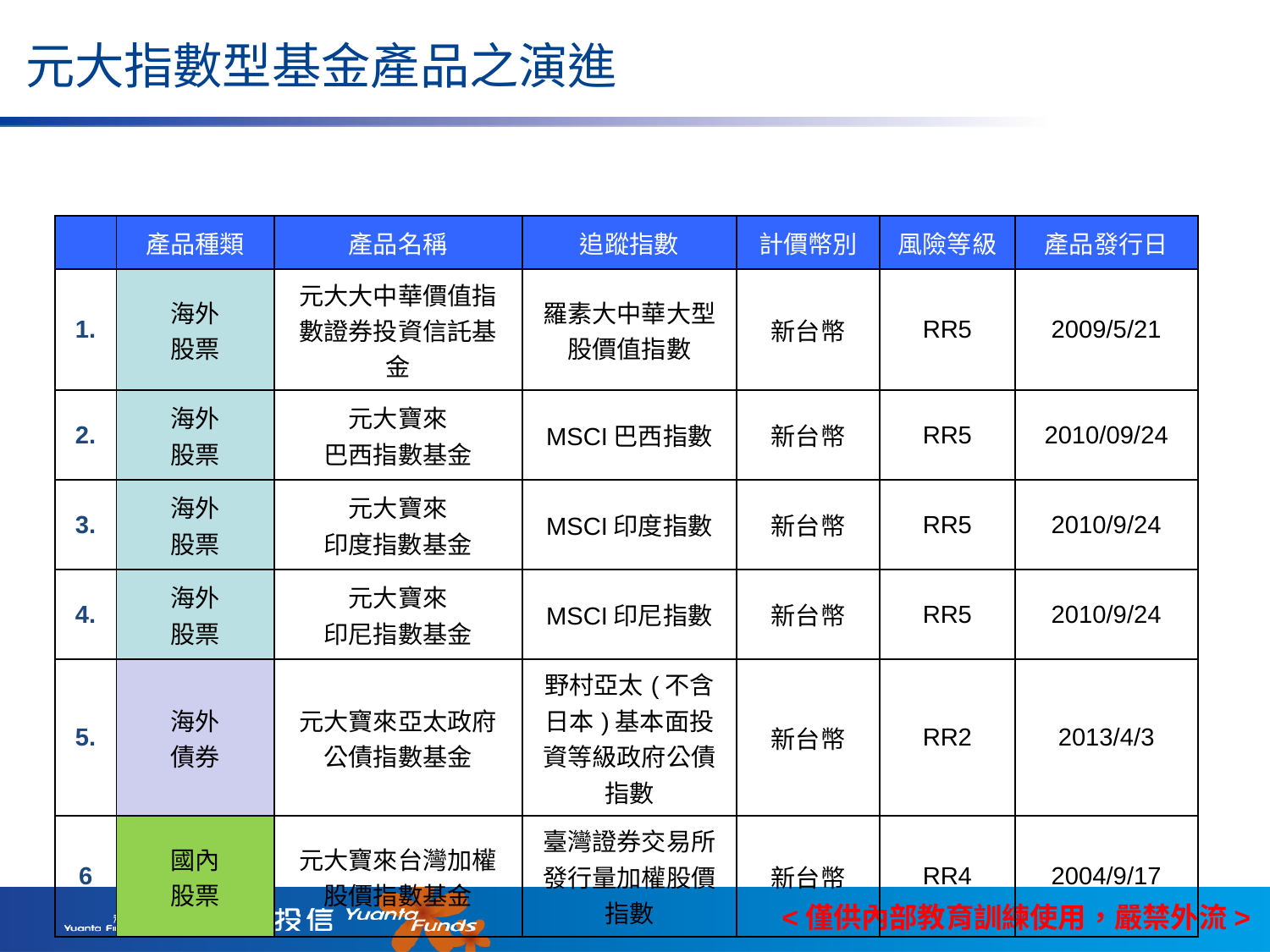

元大指數型基金產品之演進
|  | 產品種類 | 產品名稱 | 追蹤指數 | 計價幣別 | 風險等級 | 產品發行日 |
| --- | --- | --- | --- | --- | --- | --- |
| 1. | 海外 股票 | 元大大中華價值指數證券投資信託基金 | 羅素大中華大型股價值指數 | 新台幣 | RR5 | 2009/5/21 |
| 2. | 海外 股票 | 元大寶來 巴西指數基金 | MSCI巴西指數 | 新台幣 | RR5 | 2010/09/24 |
| 3. | 海外 股票 | 元大寶來 印度指數基金 | MSCI印度指數 | 新台幣 | RR5 | 2010/9/24 |
| 4. | 海外 股票 | 元大寶來 印尼指數基金 | MSCI印尼指數 | 新台幣 | RR5 | 2010/9/24 |
| 5. | 海外 債券 | 元大寶來亞太政府 公債指數基金 | 野村亞太(不含日本)基本面投資等級政府公債指數 | 新台幣 | RR2 | 2013/4/3 |
| 6 | 國內 股票 | 元大寶來台灣加權 股價指數基金 | 臺灣證券交易所發行量加權股價指數 | 新台幣 | RR4 | 2004/9/17 |